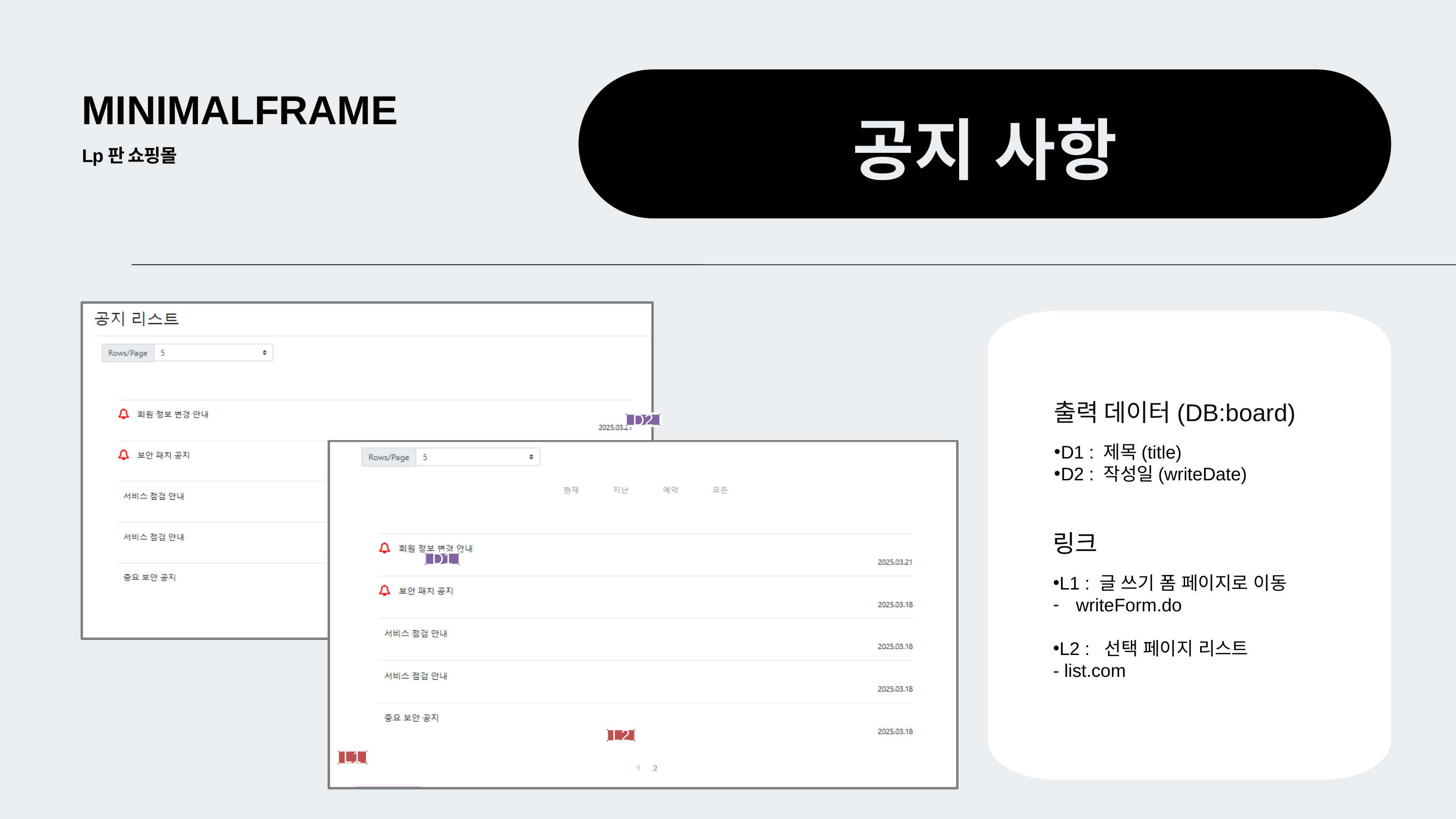

MINIMALFRAME
공지 사항
Lp판 쇼핑몰

D2

D1

L2

L1

출력 데이터(DB:board)

D1 : 제목(title)
D2 : 작성일(writeDate)

링크

L1 : 글 쓰기 폼 페이지로 이동
writeForm.do

L2 :  선택 페이지 리스트
- list.com